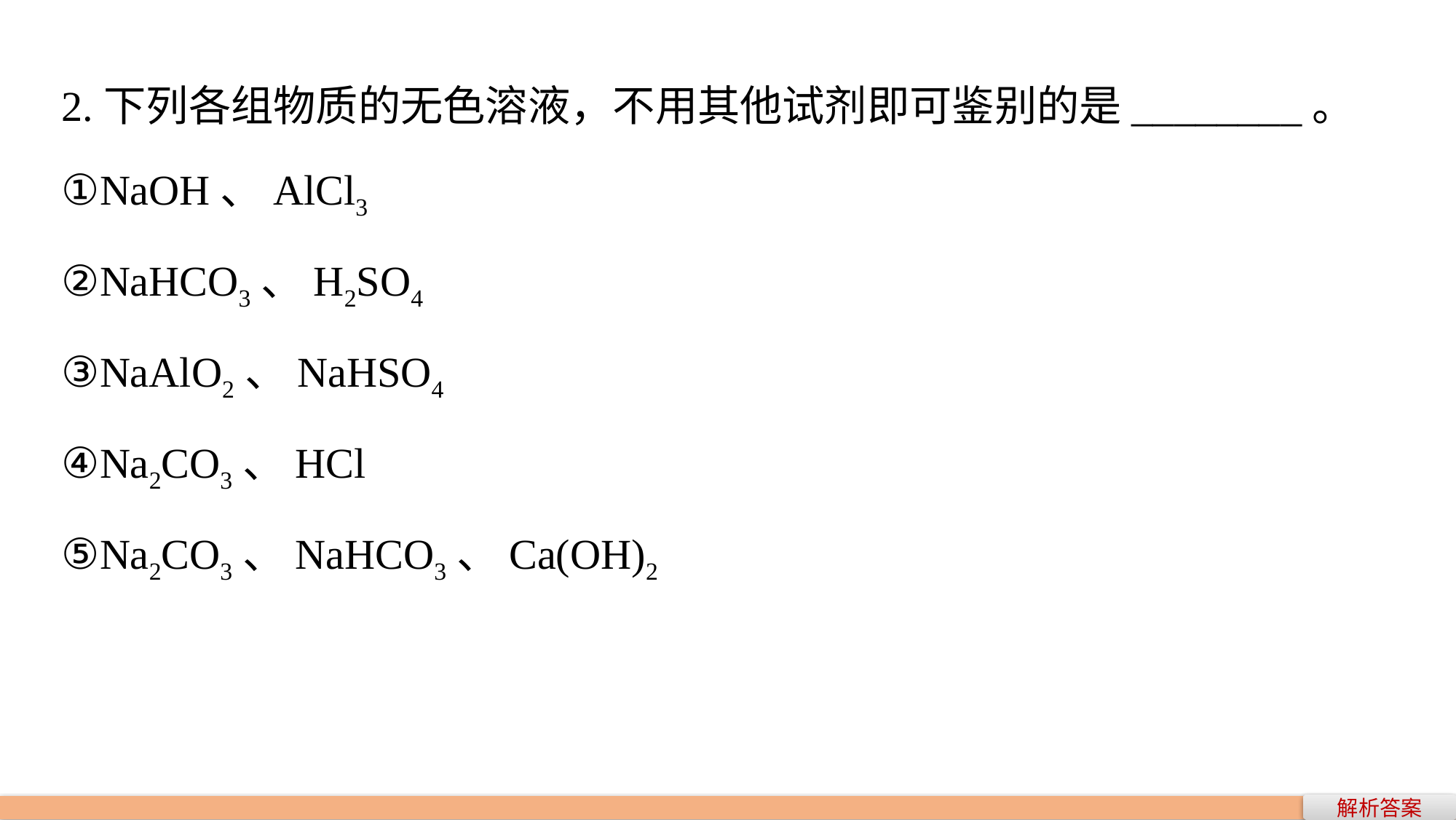

2.下列各组物质的无色溶液，不用其他试剂即可鉴别的是________。
①NaOH、AlCl3
②NaHCO3、H2SO4
③NaAlO2、NaHSO4
④Na2CO3、HCl
⑤Na2CO3、NaHCO3、Ca(OH)2
解析答案